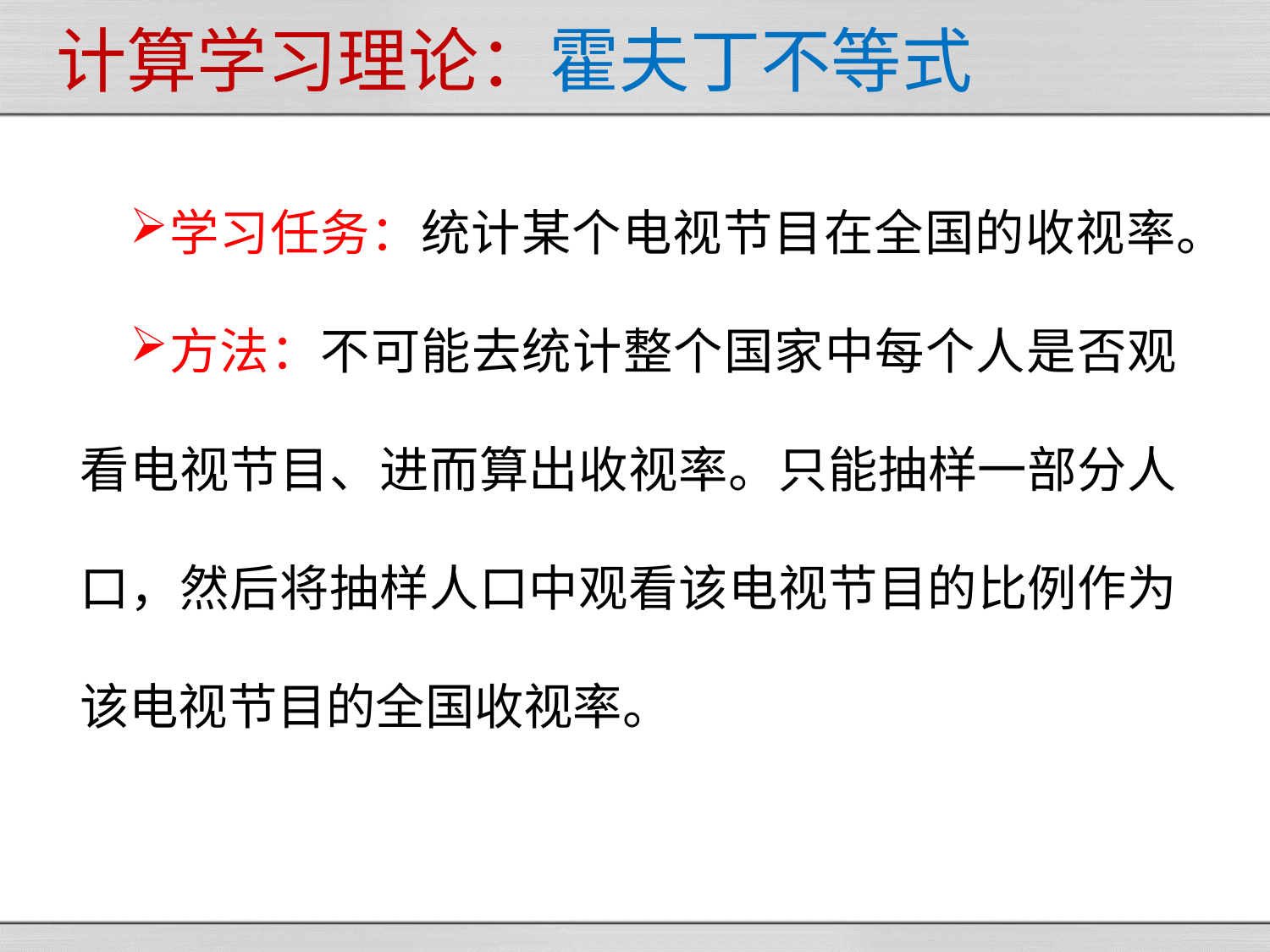

计算学习理论：霍夫丁不等式
学习任务：统计某个电视节目在全国的收视率。
方法：不可能去统计整个国家中每个人是否观看电视节目、进而算出收视率。只能抽样一部分人口，然后将抽样人口中观看该电视节目的比例作为该电视节目的全国收视率。